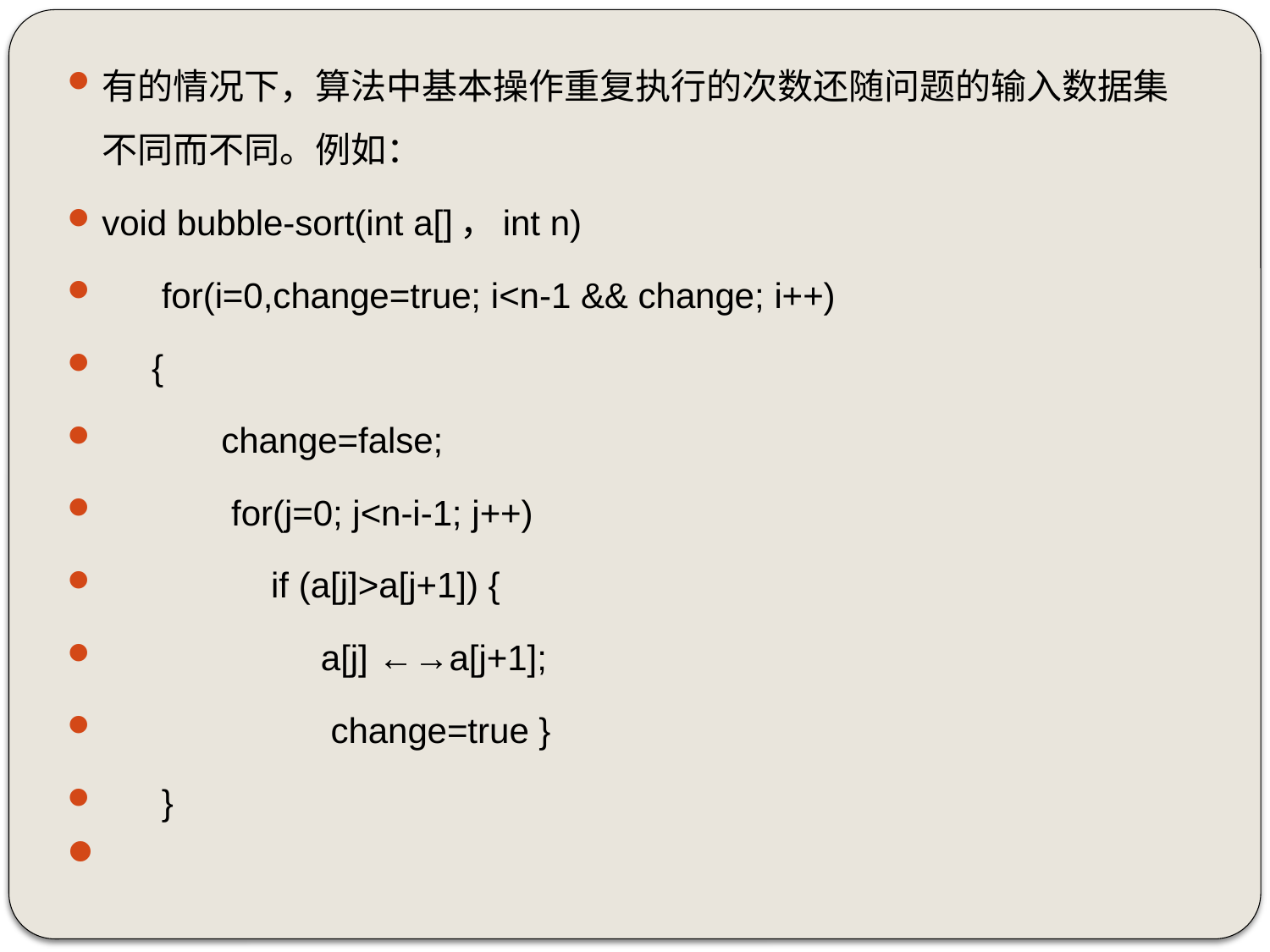

# 有的情况下，算法中基本操作重复执行的次数还随问题的输入数据集不同而不同。例如：
void bubble-sort(int a[]，int n)
      for(i=0,change=true; i<n-1 && change; i++)
     {
            change=false;
             for(j=0; j<n-i-1; j++)
                 if (a[j]>a[j+1]) {
                      a[j] ←→a[j+1];
                       change=true }
      }